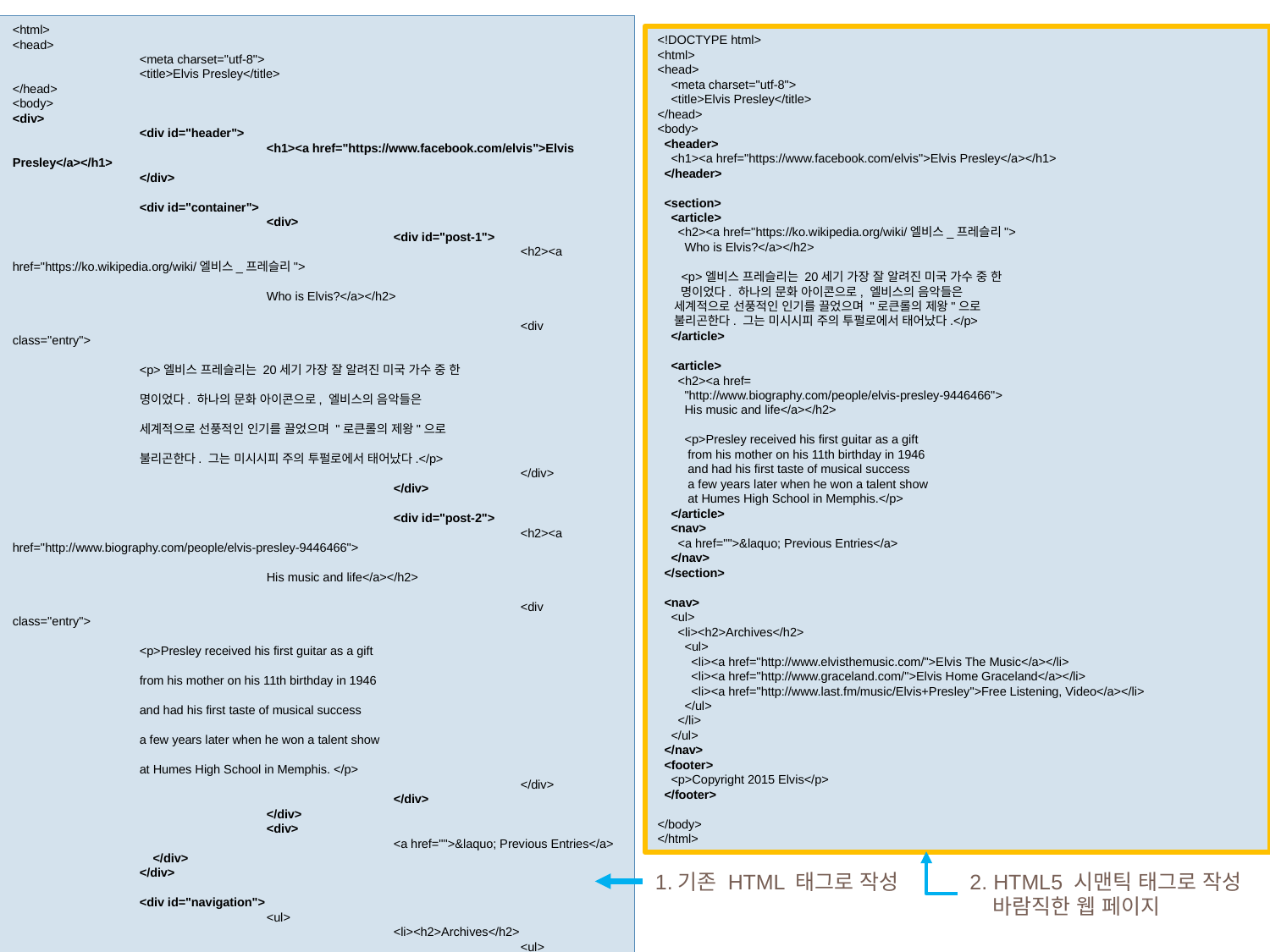

<html>
<head>
	<meta charset="utf-8">
	<title>Elvis Presley</title>
</head>
<body>
<div>
	<div id="header">
		<h1><a href="https://www.facebook.com/elvis">Elvis Presley</a></h1>
	</div>

	<div id="container">
		<div>
			<div id="post-1">
				<h2><a href="https://ko.wikipedia.org/wiki/엘비스_프레슬리">
						Who is Elvis?</a></h2>

				<div class="entry">
					<p>엘비스 프레슬리는 20세기 가장 잘 알려진 미국 가수 중 한
					명이었다. 하나의 문화 아이콘으로, 엘비스의 음악들은
					세계적으로 선풍적인 인기를 끌었으며 "로큰롤의 제왕"으로
					불리곤한다. 그는 미시시피 주의 투펄로에서 태어났다.</p>
				</div>
			</div>

			<div id="post-2">
				<h2><a href="http://www.biography.com/people/elvis-presley-9446466">
						His music and life</a></h2>

				<div class="entry">
					<p>Presley received his first guitar as a gift
					from his mother on his 11th birthday in 1946
					and had his first taste of musical success
					a few years later when he won a talent show
					at Humes High School in Memphis. </p>
				</div>
			</div>
		</div>
		<div>
			<a href="">&laquo; Previous Entries</a>
	    </div>
	</div>

	<div id="navigation">
		<ul>
			<li><h2>Archives</h2>
				<ul>
					<li><a href="http://www.elvisthemusic.com/">Elvis The Music</a></li>
					<li><a href="http://www.graceland.com/">Elvis Home Graceland</a></li>
					<li><a href="http://www.last.fm/music/Elvis+Presley">Free Listening, Video</a></li>
				</ul>
			</li>
		</ul>
	</div>

	<div id="footer">
		<p>Copyright 2015 Elvis</p>
	</div>
</div>
</body>
</html>
<!DOCTYPE html>
<html>
<head>
    <meta charset="utf-8">
    <title>Elvis Presley</title>
</head>
<body>
  <header>
    <h1><a href="https://www.facebook.com/elvis">Elvis Presley</a></h1>
  </header>

  <section>
    <article>
      <h2><a href="https://ko.wikipedia.org/wiki/엘비스_프레슬리">
        Who is Elvis?</a></h2>

       <p>엘비스 프레슬리는 20세기 가장 잘 알려진 미국 가수 중 한
      명이었다. 하나의 문화 아이콘으로, 엘비스의 음악들은
    세계적으로 선풍적인 인기를 끌었으며 "로큰롤의 제왕"으로
    불리곤한다. 그는 미시시피 주의 투펄로에서 태어났다.</p>
    </article>

    <article>
      <h2><a href=
        "http://www.biography.com/people/elvis-presley-9446466">
        His music and life</a></h2>

        <p>Presley received his first guitar as a gift
         from his mother on his 11th birthday in 1946
         and had his first taste of musical success
         a few years later when he won a talent show
         at Humes High School in Memphis.</p>
    </article>
    <nav>
      <a href="">&laquo; Previous Entries</a>
    </nav>
  </section>

  <nav>
    <ul>
      <li><h2>Archives</h2>
        <ul>
          <li><a href="http://www.elvisthemusic.com/">Elvis The Music</a></li>
          <li><a href="http://www.graceland.com/">Elvis Home Graceland</a></li>
          <li><a href="http://www.last.fm/music/Elvis+Presley">Free Listening, Video</a></li>
        </ul>
      </li>
    </ul>
  </nav>
  <footer>
    <p>Copyright 2015 Elvis</p>
  </footer>

</body>
</html>
2. HTML5 시맨틱 태그로 작성
   바람직한 웹 페이지
1.기존 HTML 태그로 작성
9